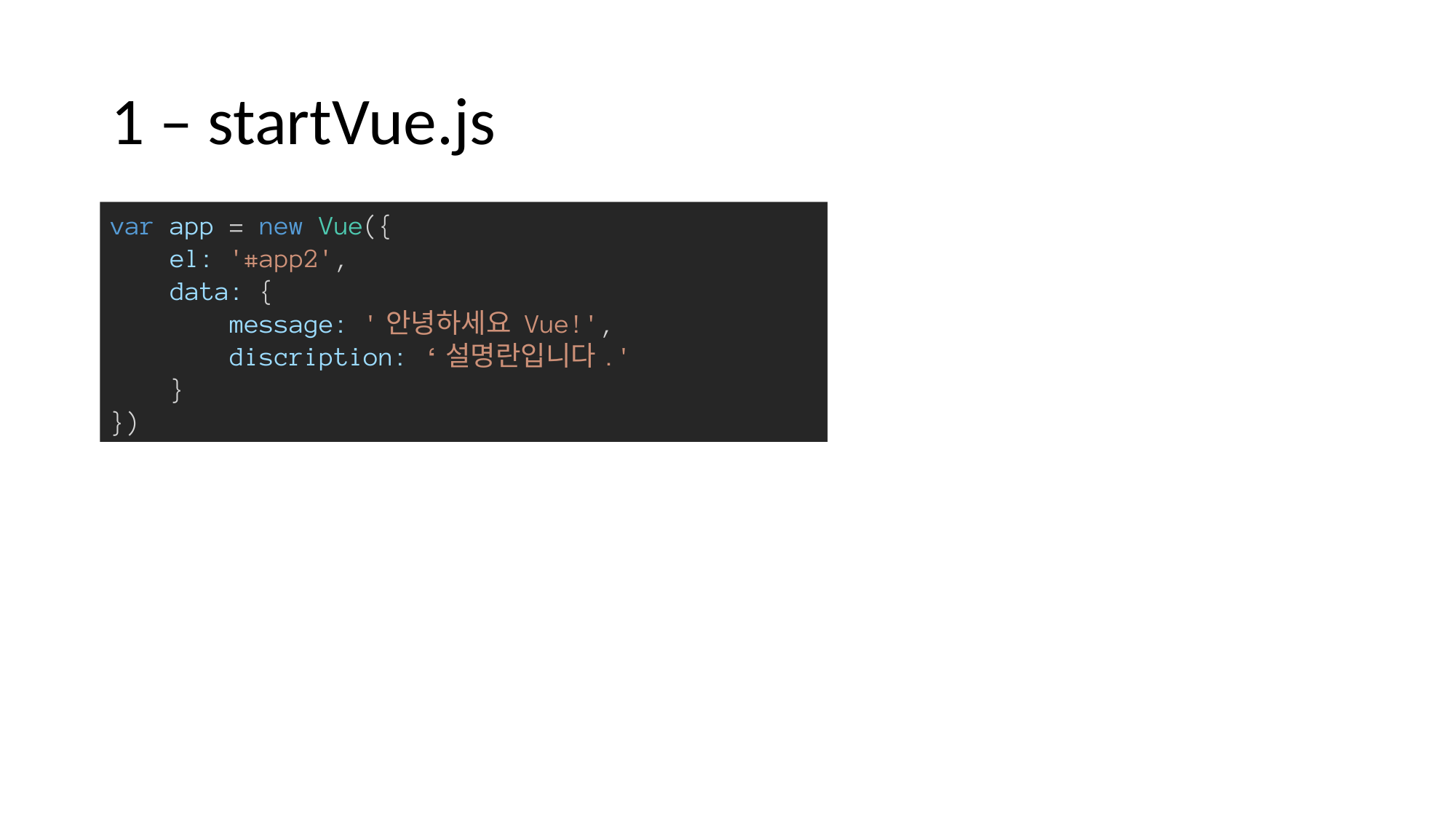

# 1 – startVue.js
var app = new Vue({
    el: '#app2',
    data: {
        message: '안녕하세요 Vue!',
        discription: ‘설명란입니다.'
    }
})